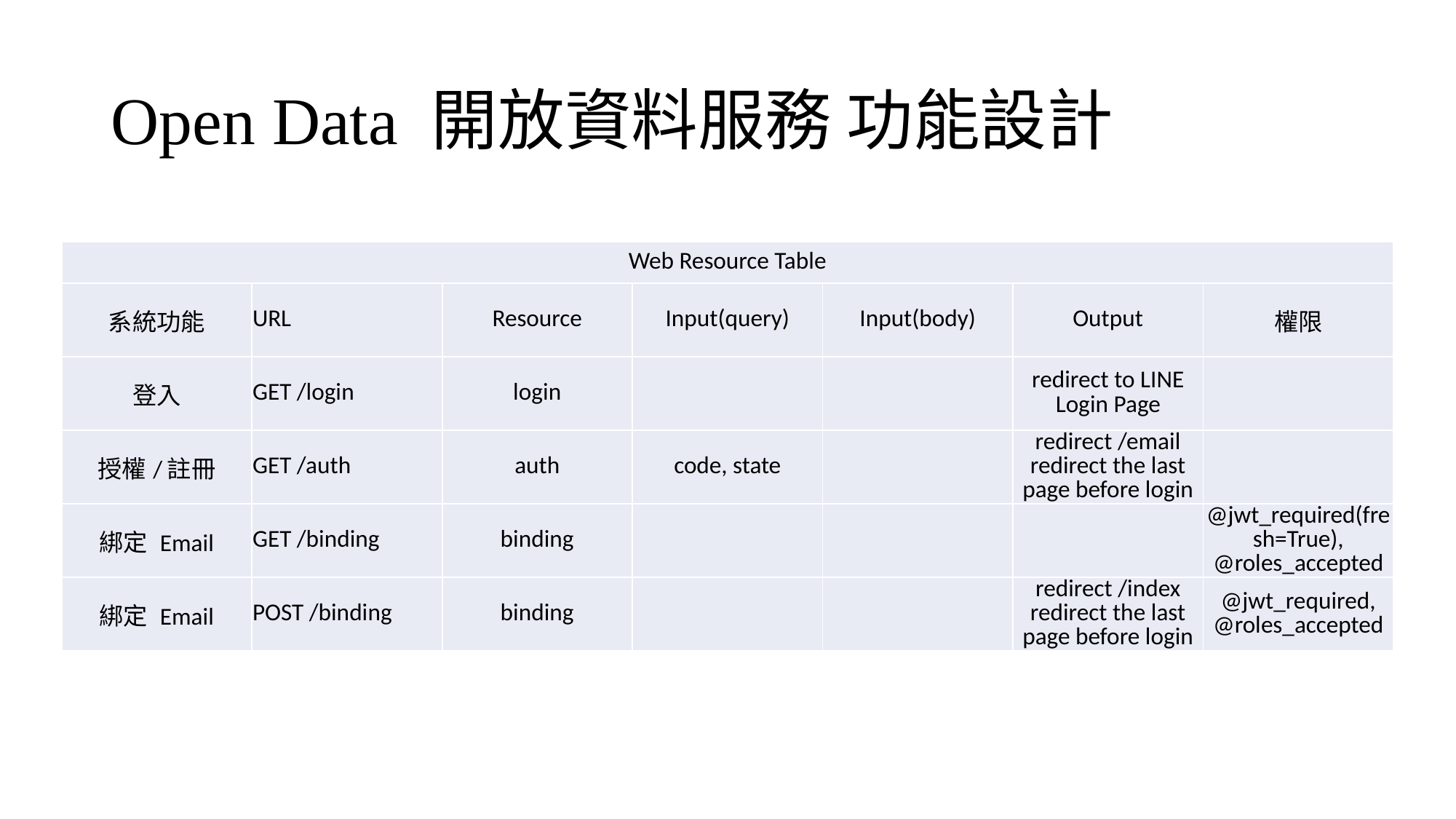

# Open Data 開放資料服務 功能設計
| Web Resource Table |  |  |  |  |  |  |
| --- | --- | --- | --- | --- | --- | --- |
| 系統功能 | URL | Resource | Input(query) | Input(body) | Output | 權限 |
| 登入 | GET /login | login |  |  | redirect to LINE Login Page |  |
| 授權/註冊 | GET /auth | auth | code, state |  | redirect /email redirect the last page before login |  |
| 綁定 Email | GET /binding | binding |  |  |  | @jwt\_required(fresh=True), @roles\_accepted |
| 綁定 Email | POST /binding | binding |  |  | redirect /index redirect the last page before login | @jwt\_required, @roles\_accepted |